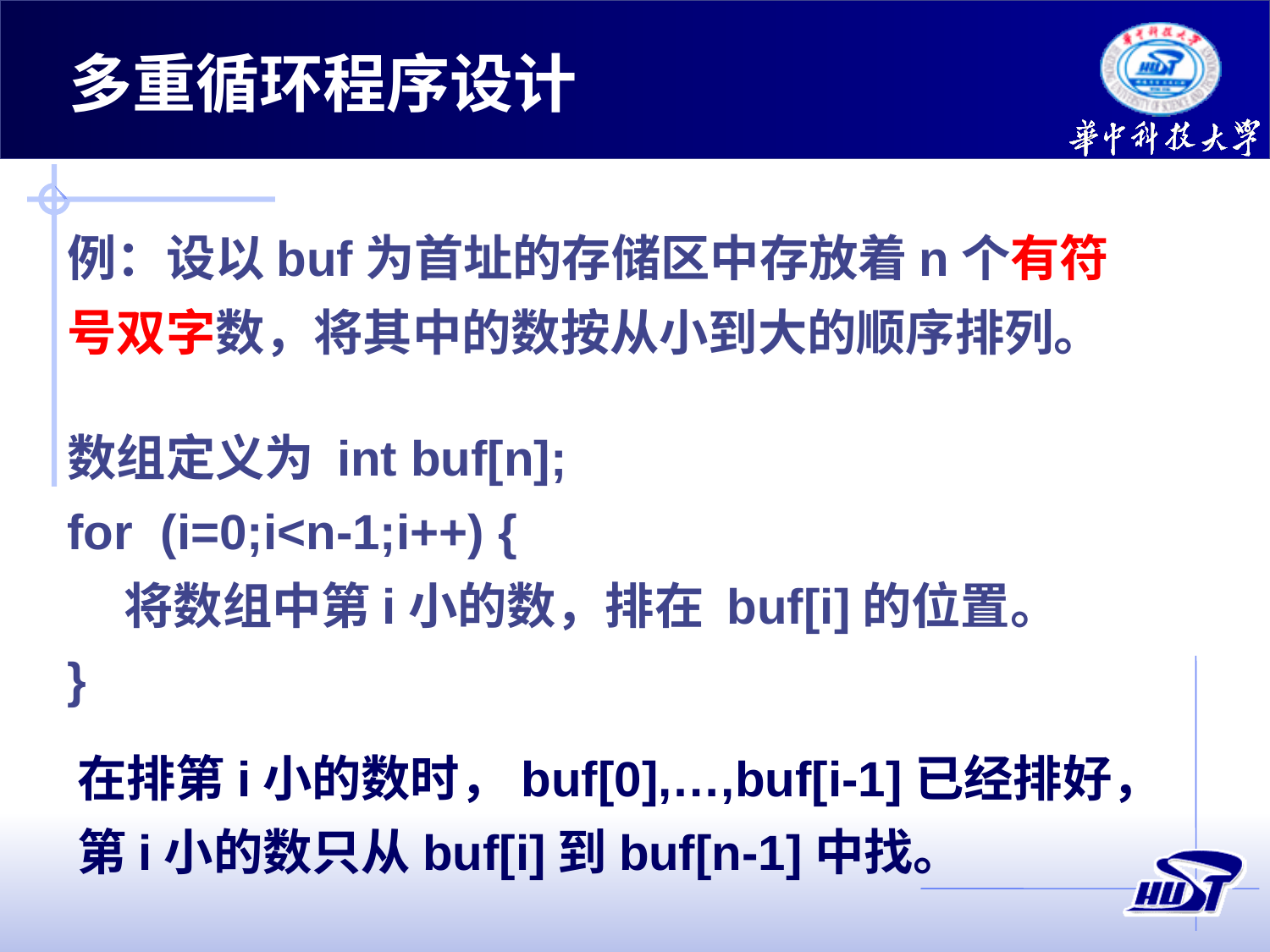

多重循环程序设计
例：设以buf为首址的存储区中存放着n个有符号双字数，将其中的数按从小到大的顺序排列。
数组定义为 int buf[n];
for  (i=0;i<n-1;i++) {
    将数组中第i小的数，排在 buf[i]的位置。
}
在排第i小的数时，buf[0],…,buf[i-1]已经排好，第i小的数只从buf[i]到buf[n-1]中找。